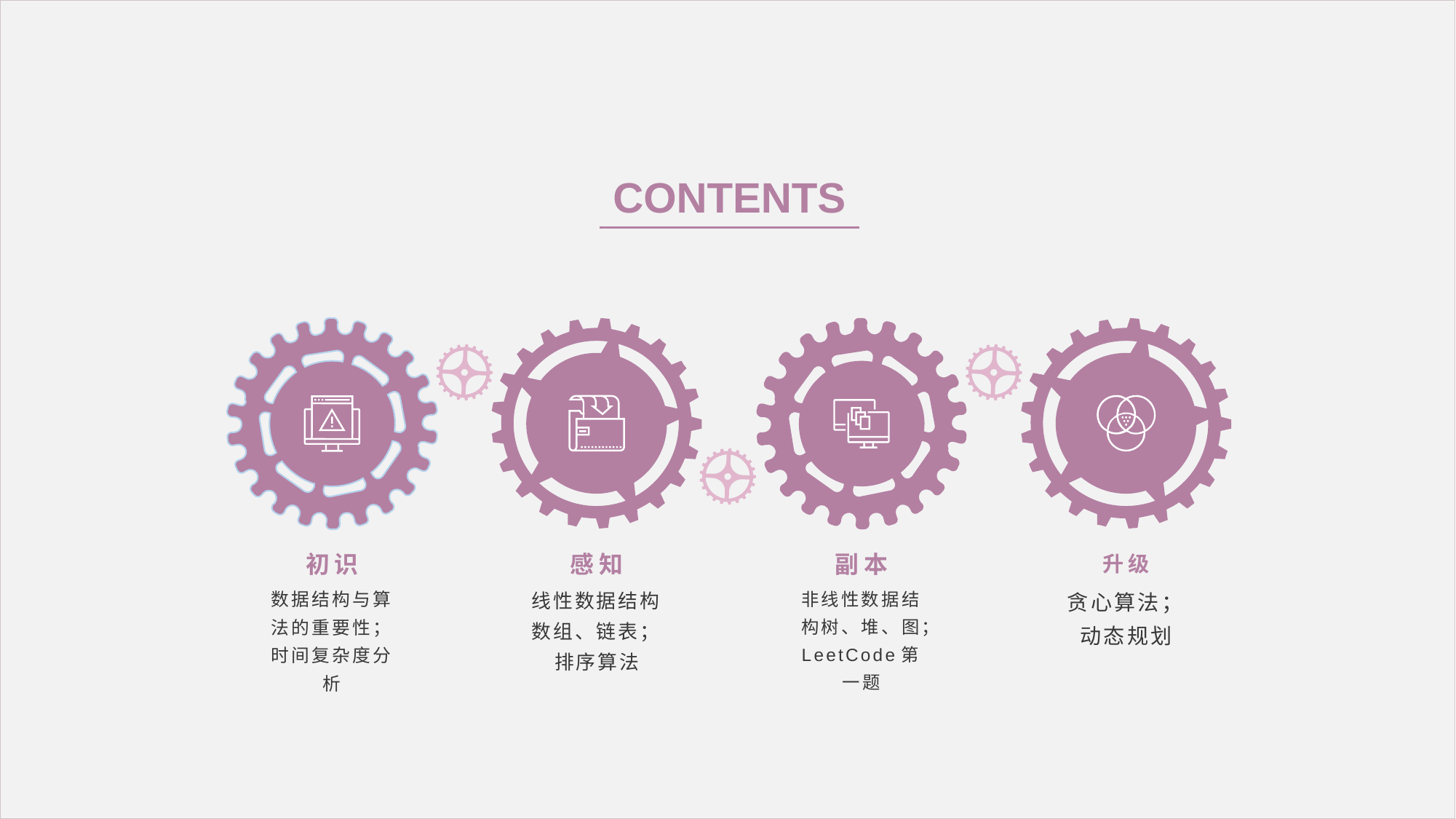

CONTENTS

升级
初识
感知
副本
数据结构与算法的重要性；时间复杂度分析
线性数据结构数组、链表；排序算法
非线性数据结构树、堆、图；LeetCode第一题
贪心算法；动态规划